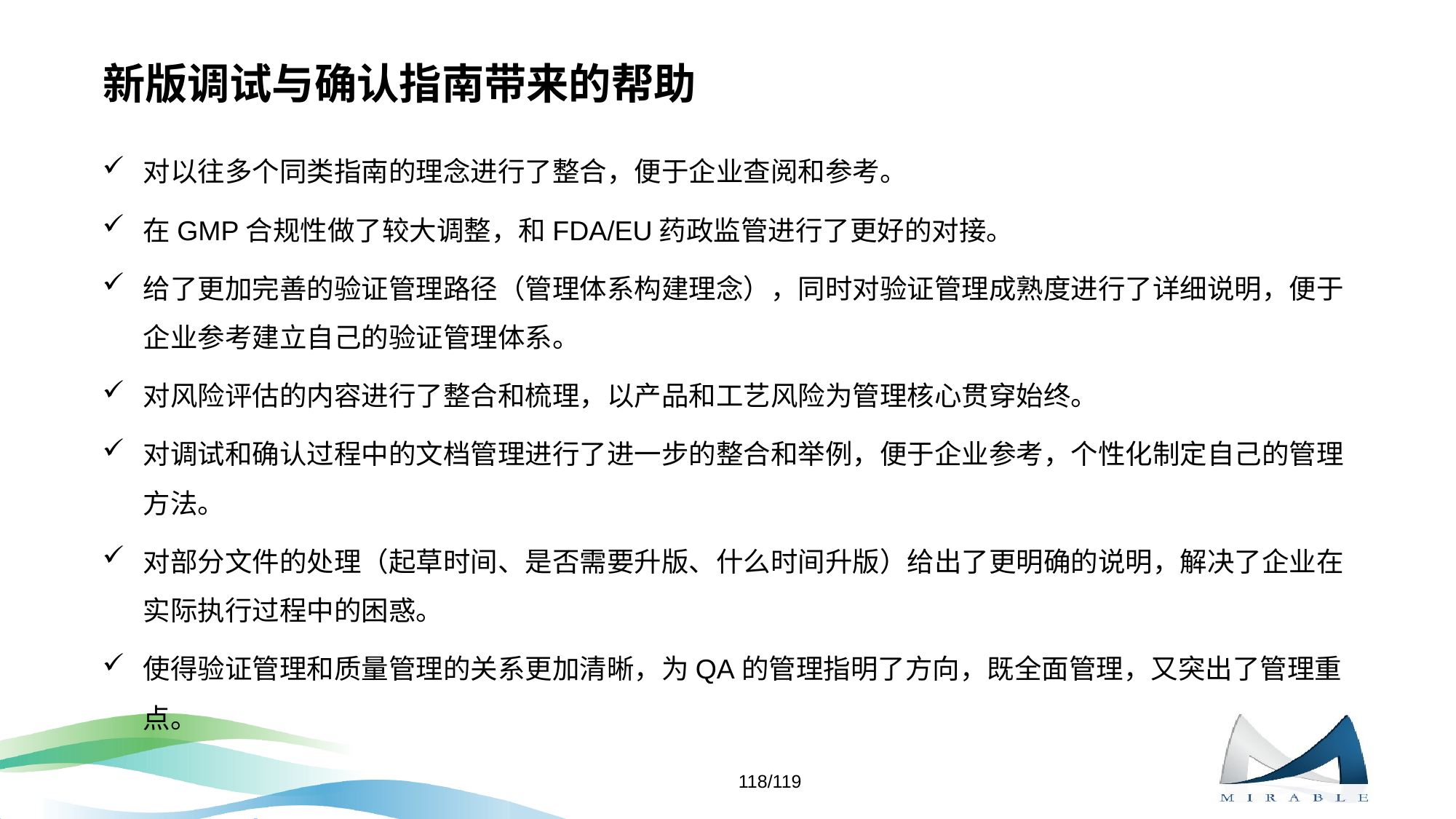

# 新版调试与确认指南带来的帮助
对以往多个同类指南的理念进行了整合，便于企业查阅和参考。
在GMP合规性做了较大调整，和FDA/EU药政监管进行了更好的对接。
给了更加完善的验证管理路径（管理体系构建理念），同时对验证管理成熟度进行了详细说明，便于企业参考建立自己的验证管理体系。
对风险评估的内容进行了整合和梳理，以产品和工艺风险为管理核心贯穿始终。
对调试和确认过程中的文档管理进行了进一步的整合和举例，便于企业参考，个性化制定自己的管理方法。
对部分文件的处理（起草时间、是否需要升版、什么时间升版）给出了更明确的说明，解决了企业在实际执行过程中的困惑。
使得验证管理和质量管理的关系更加清晰，为QA的管理指明了方向，既全面管理，又突出了管理重点。
118/119